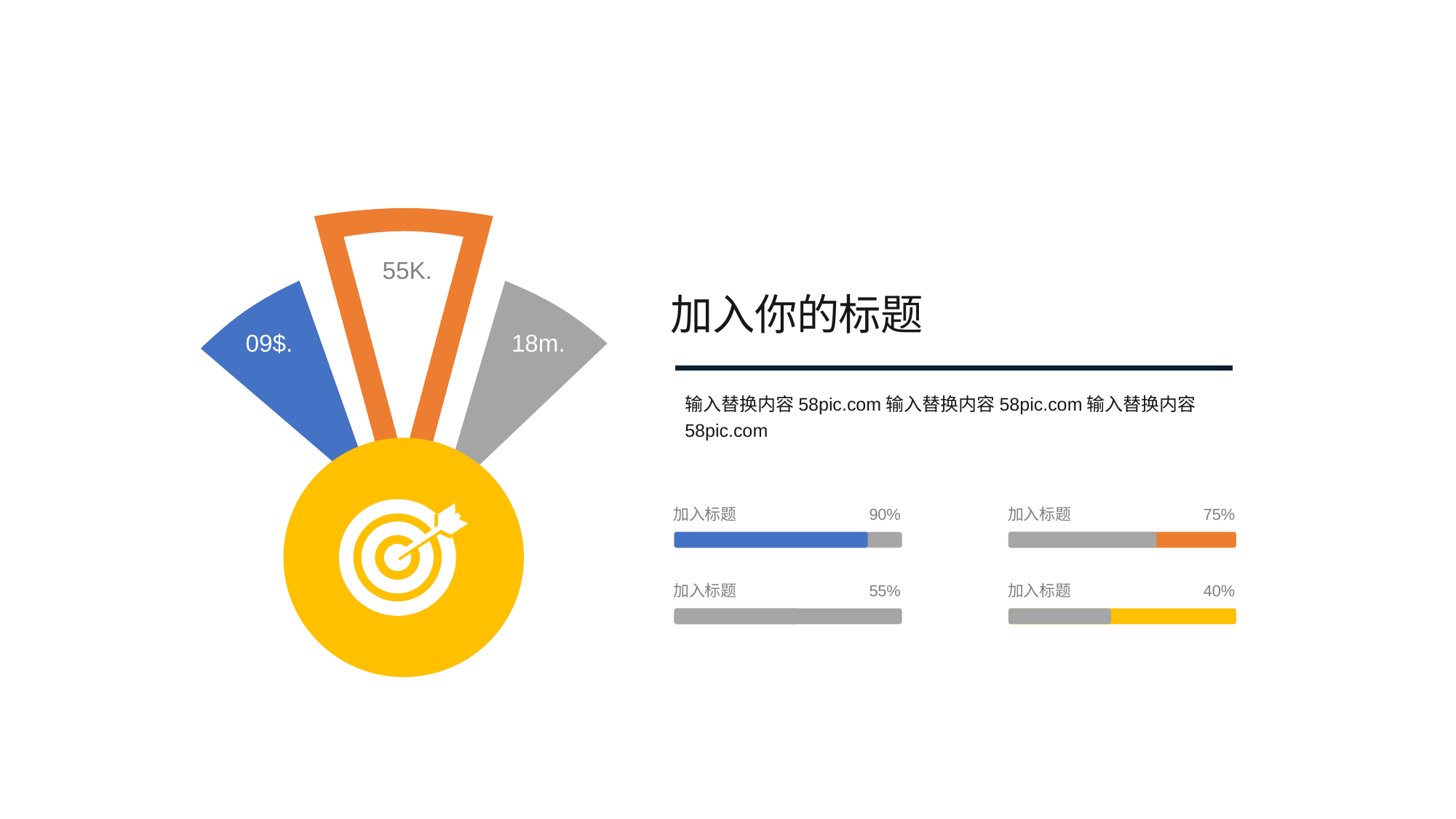

55K.

09$.
18m.

加入你的标题
输入替换内容58pic.com输入替换内容58pic.com输入替换内容58pic.com
加入标题
90%
加入标题
75%

加入标题
55%
加入标题
40%